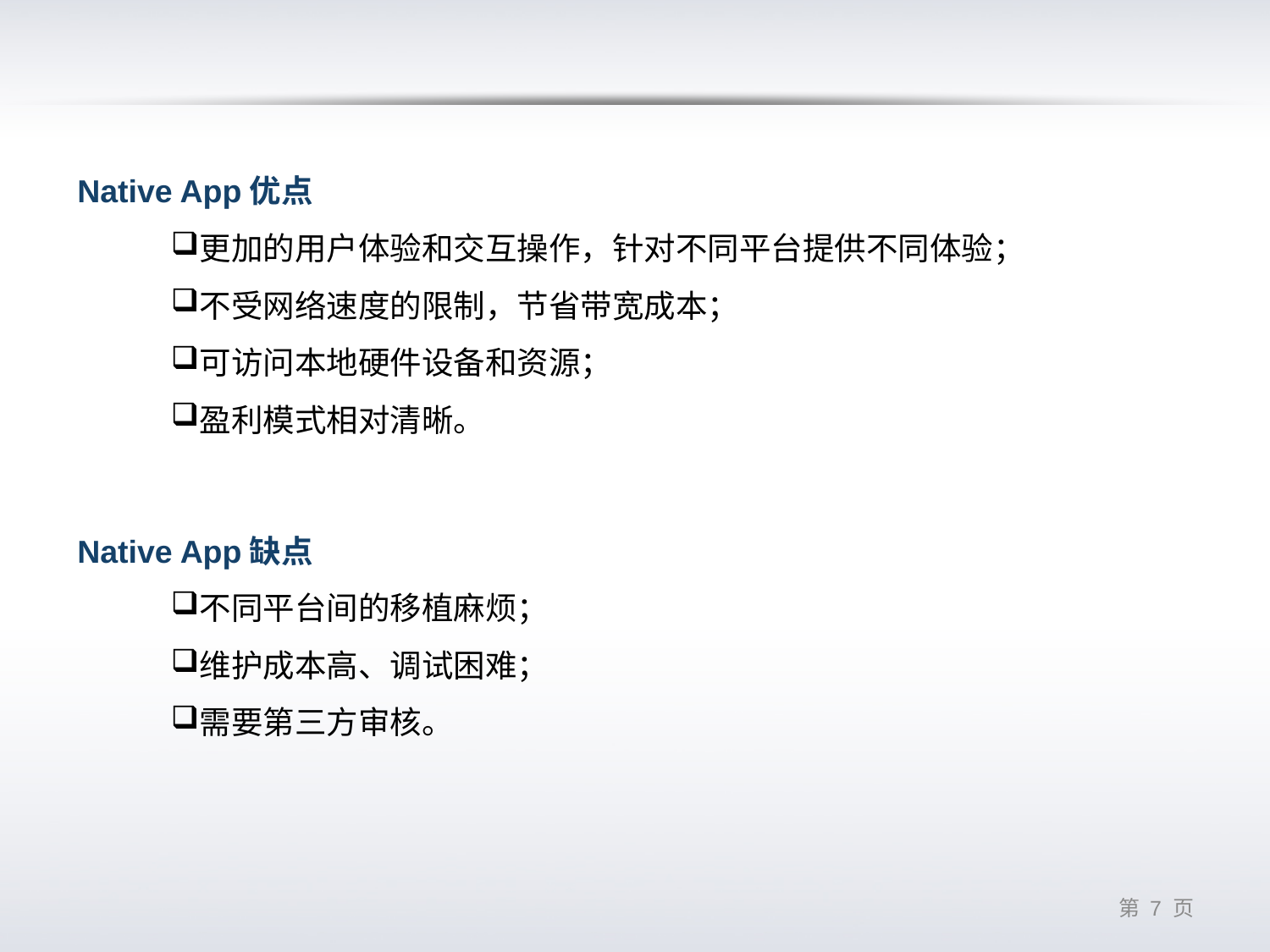

Native App优点
更加的用户体验和交互操作，针对不同平台提供不同体验；
不受网络速度的限制，节省带宽成本；
可访问本地硬件设备和资源；
盈利模式相对清晰。

Native App缺点
不同平台间的移植麻烦；
维护成本高、调试困难；
需要第三方审核。
第 7 页